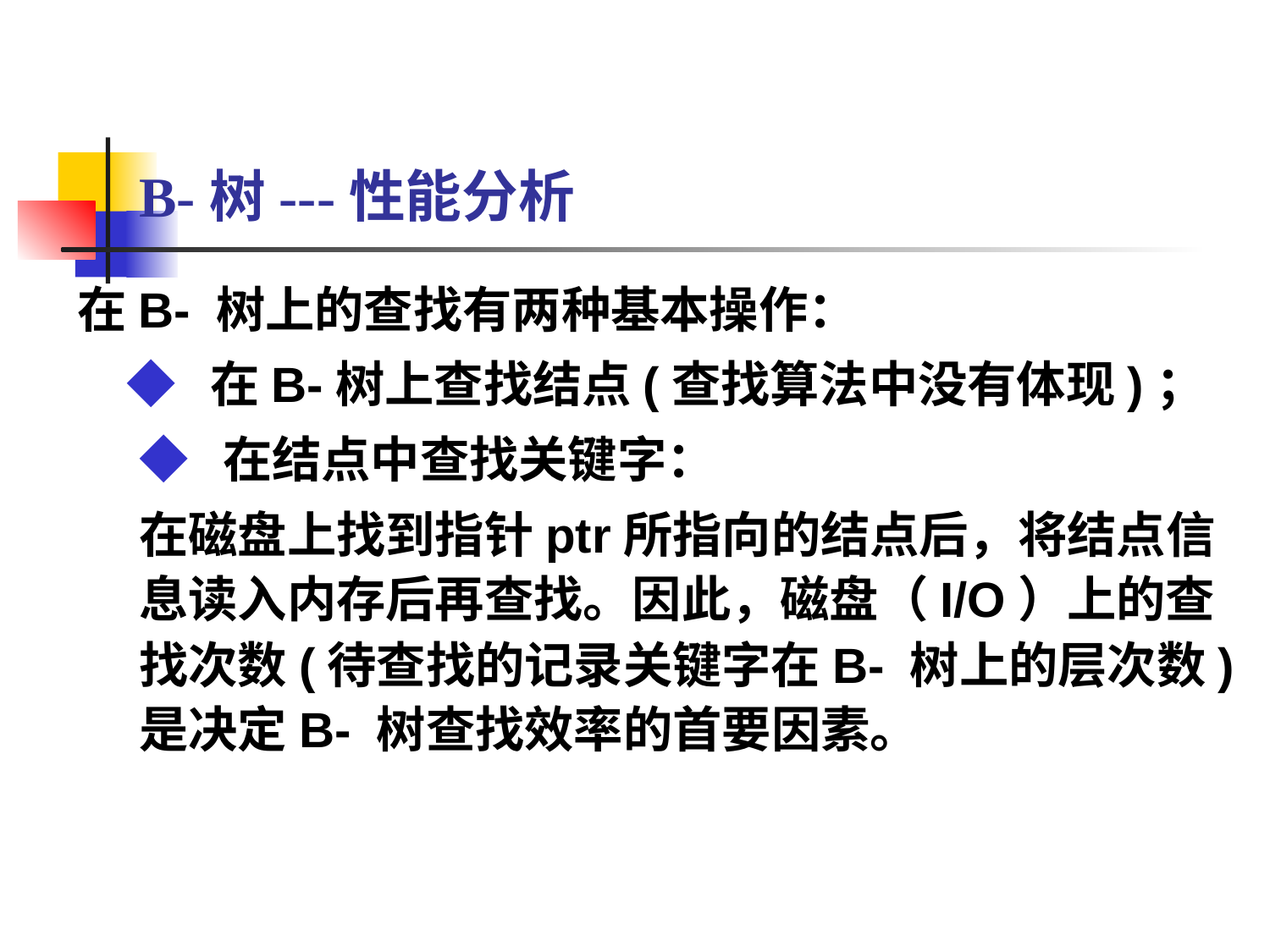

8.2   动态查找表
B-树---性能分析
在B- 树上的查找有两种基本操作：
◆  在B-树上查找结点(查找算法中没有体现)；
◆  在结点中查找关键字：
在磁盘上找到指针ptr所指向的结点后，将结点信息读入内存后再查找。因此，磁盘（I/O）上的查找次数(待查找的记录关键字在B- 树上的层次数)是决定B- 树查找效率的首要因素。

106